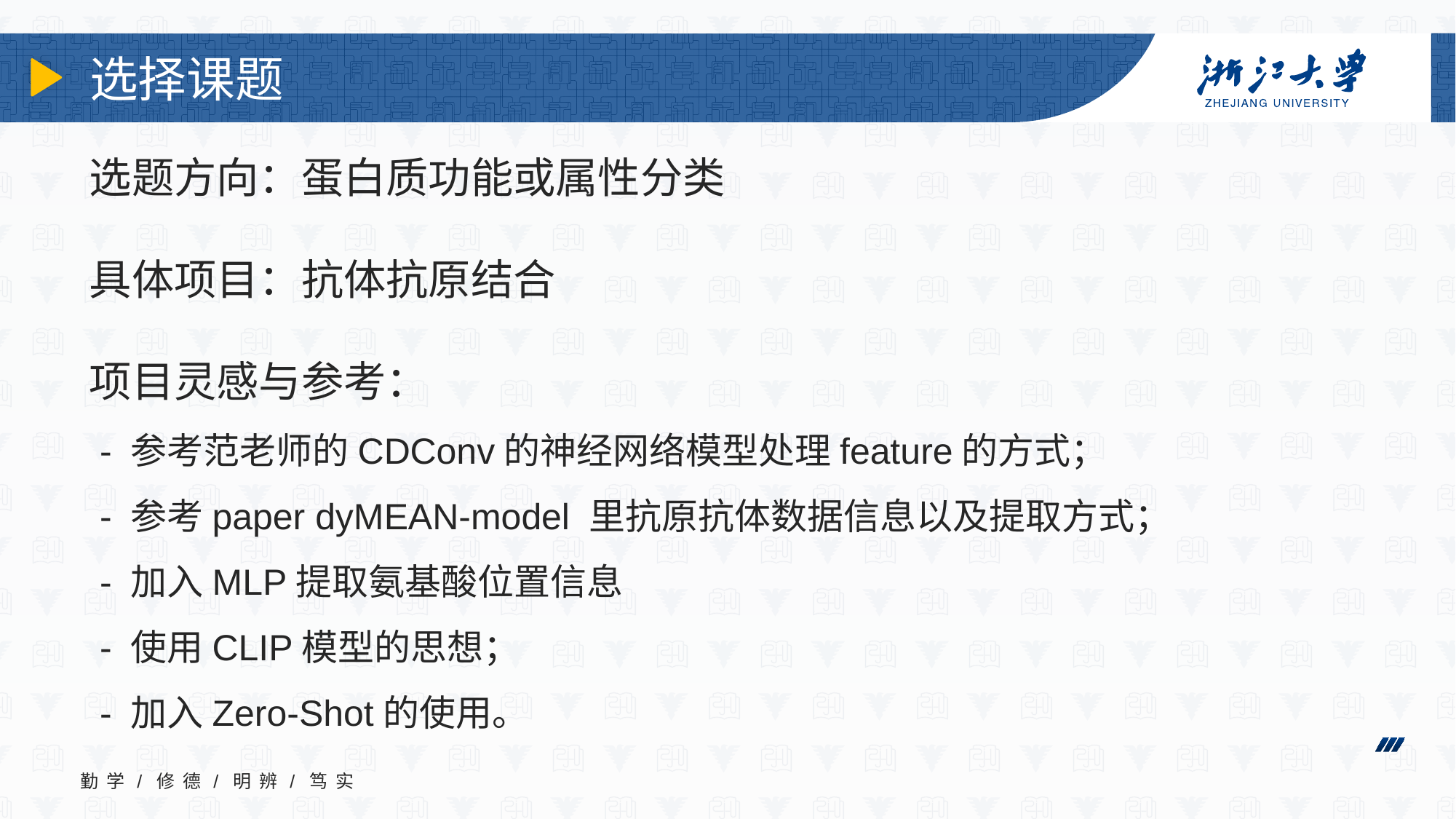

# 选择课题
选题方向：蛋白质功能或属性分类

具体项目：抗体抗原结合

项目灵感与参考：
 - 参考范老师的CDConv的神经网络模型处理feature的方式；
 - 参考paper dyMEAN-model 里抗原抗体数据信息以及提取方式；
 - 加入MLP提取氨基酸位置信息
 - 使用CLIP模型的思想；
 - 加入Zero-Shot的使用。

勤  学  /  修  德  /  明  辨  /  笃  实